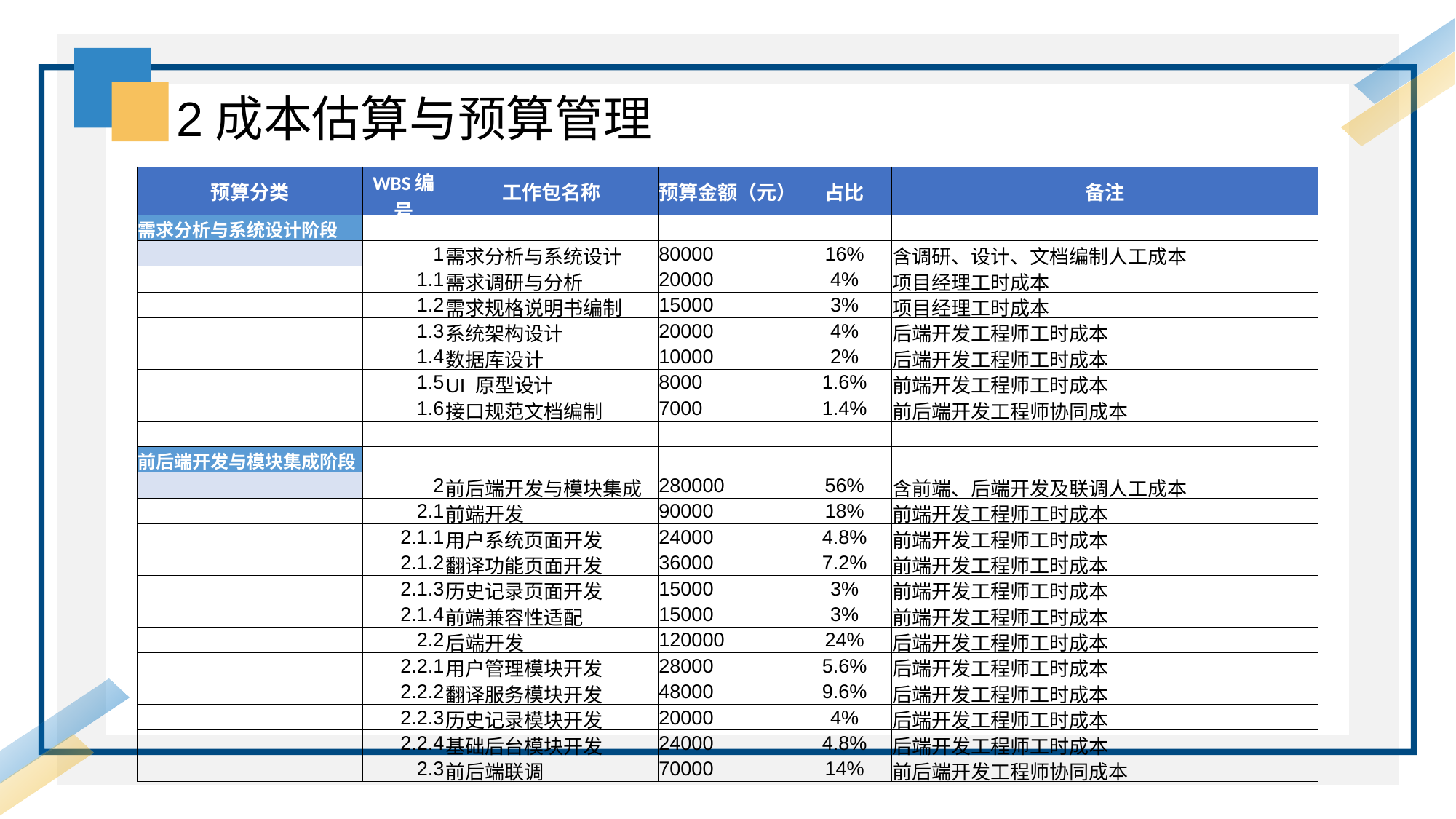

2成本估算与预算管理
| 预算分类 | WBS编号 | 工作包名称 | 预算金额（元） | 占比 | 备注 |
| --- | --- | --- | --- | --- | --- |
| 需求分析与系统设计阶段 |  |  |  |  |  |
|  | 1 | 需求分析与系统设计 | 80000 | 16% | 含调研、设计、文档编制人工成本 |
|  | 1.1 | 需求调研与分析 | 20000 | 4% | 项目经理工时成本 |
|  | 1.2 | 需求规格说明书编制 | 15000 | 3% | 项目经理工时成本 |
|  | 1.3 | 系统架构设计 | 20000 | 4% | 后端开发工程师工时成本 |
|  | 1.4 | 数据库设计 | 10000 | 2% | 后端开发工程师工时成本 |
|  | 1.5 | UI 原型设计 | 8000 | 1.6% | 前端开发工程师工时成本 |
|  | 1.6 | 接口规范文档编制 | 7000 | 1.4% | 前后端开发工程师协同成本 |
|  |  |  |  |  |  |
| 前后端开发与模块集成阶段 |  |  |  |  |  |
|  | 2 | 前后端开发与模块集成 | 280000 | 56% | 含前端、后端开发及联调人工成本 |
|  | 2.1 | 前端开发 | 90000 | 18% | 前端开发工程师工时成本 |
|  | 2.1.1 | 用户系统页面开发 | 24000 | 4.8% | 前端开发工程师工时成本 |
|  | 2.1.2 | 翻译功能页面开发 | 36000 | 7.2% | 前端开发工程师工时成本 |
|  | 2.1.3 | 历史记录页面开发 | 15000 | 3% | 前端开发工程师工时成本 |
|  | 2.1.4 | 前端兼容性适配 | 15000 | 3% | 前端开发工程师工时成本 |
|  | 2.2 | 后端开发 | 120000 | 24% | 后端开发工程师工时成本 |
|  | 2.2.1 | 用户管理模块开发 | 28000 | 5.6% | 后端开发工程师工时成本 |
|  | 2.2.2 | 翻译服务模块开发 | 48000 | 9.6% | 后端开发工程师工时成本 |
|  | 2.2.3 | 历史记录模块开发 | 20000 | 4% | 后端开发工程师工时成本 |
|  | 2.2.4 | 基础后台模块开发 | 24000 | 4.8% | 后端开发工程师工时成本 |
|  | 2.3 | 前后端联调 | 70000 | 14% | 前后端开发工程师协同成本 |